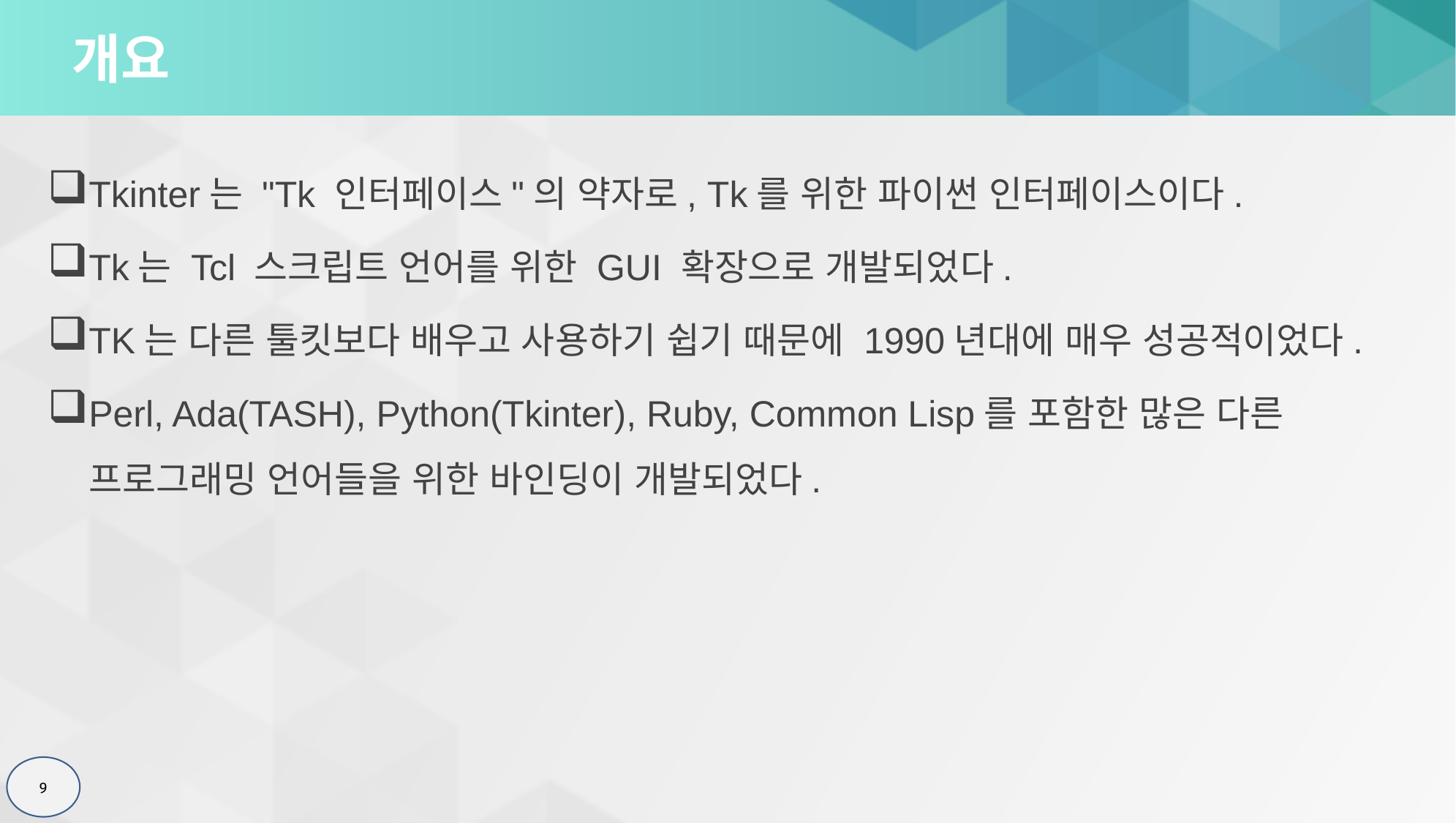

# 개요
Tkinter는 "Tk 인터페이스"의 약자로, Tk를 위한 파이썬 인터페이스이다.
Tk는 Tcl 스크립트 언어를 위한 GUI 확장으로 개발되었다.
TK는 다른 툴킷보다 배우고 사용하기 쉽기 때문에 1990년대에 매우 성공적이었다.
Perl, Ada(TASH), Python(Tkinter), Ruby, Common Lisp를 포함한 많은 다른 프로그래밍 언어들을 위한 바인딩이 개발되었다.